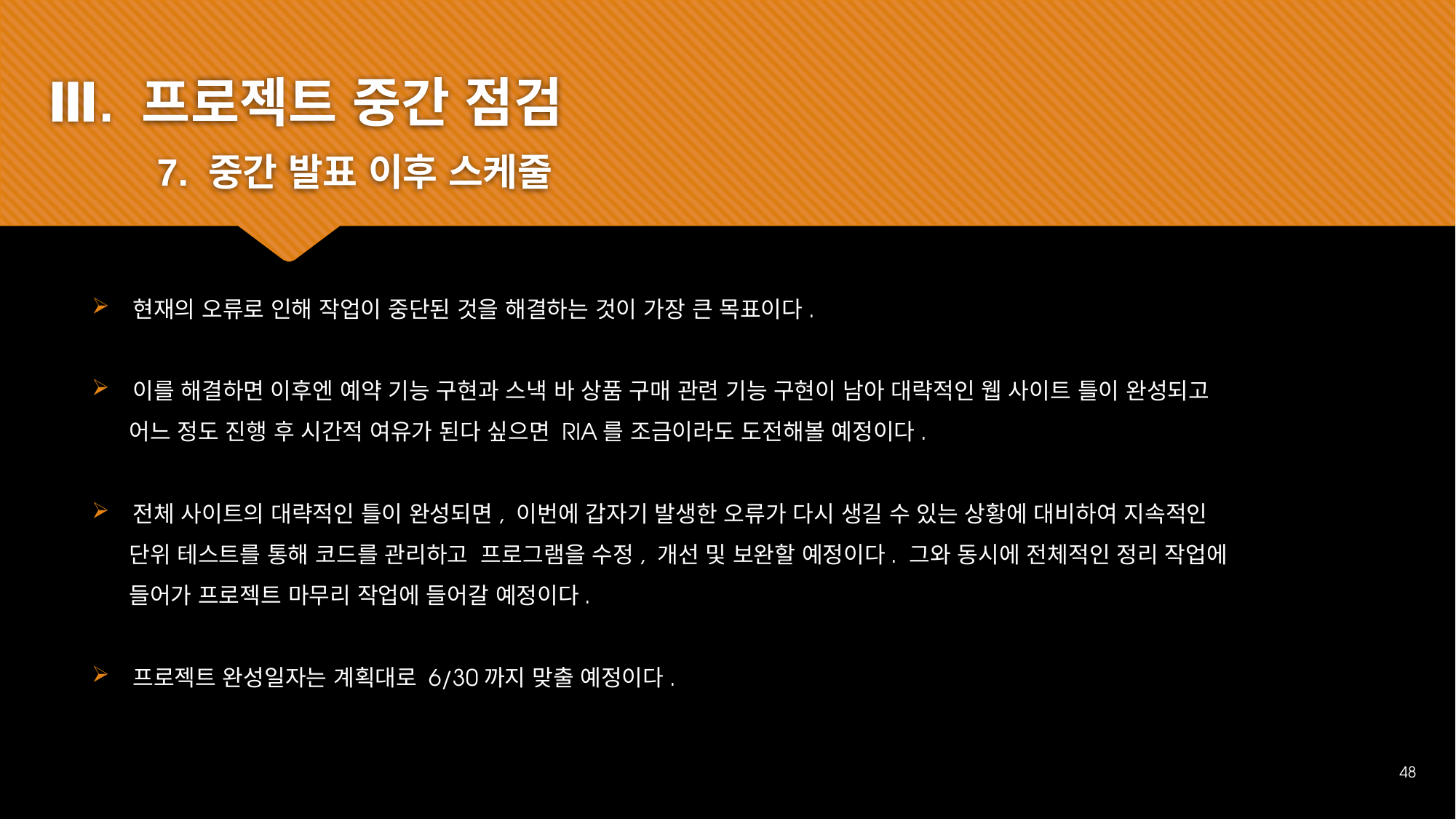

Ⅲ. 프로젝트 중간 점검
	7. 중간 발표 이후 스케줄
현재의 오류로 인해 작업이 중단된 것을 해결하는 것이 가장 큰 목표이다.

이를 해결하면 이후엔 예약 기능 구현과 스낵 바 상품 구매 관련 기능 구현이 남아 대략적인 웹 사이트 틀이 완성되고
     어느 정도 진행 후 시간적 여유가 된다 싶으면 RIA를 조금이라도 도전해볼 예정이다.

전체 사이트의 대략적인 틀이 완성되면, 이번에 갑자기 발생한 오류가 다시 생길 수 있는 상황에 대비하여 지속적인
     단위 테스트를 통해 코드를 관리하고  프로그램을 수정, 개선 및 보완할 예정이다. 그와 동시에 전체적인 정리 작업에
     들어가 프로젝트 마무리 작업에 들어갈 예정이다.

프로젝트 완성일자는 계획대로 6/30까지 맞출 예정이다.
48